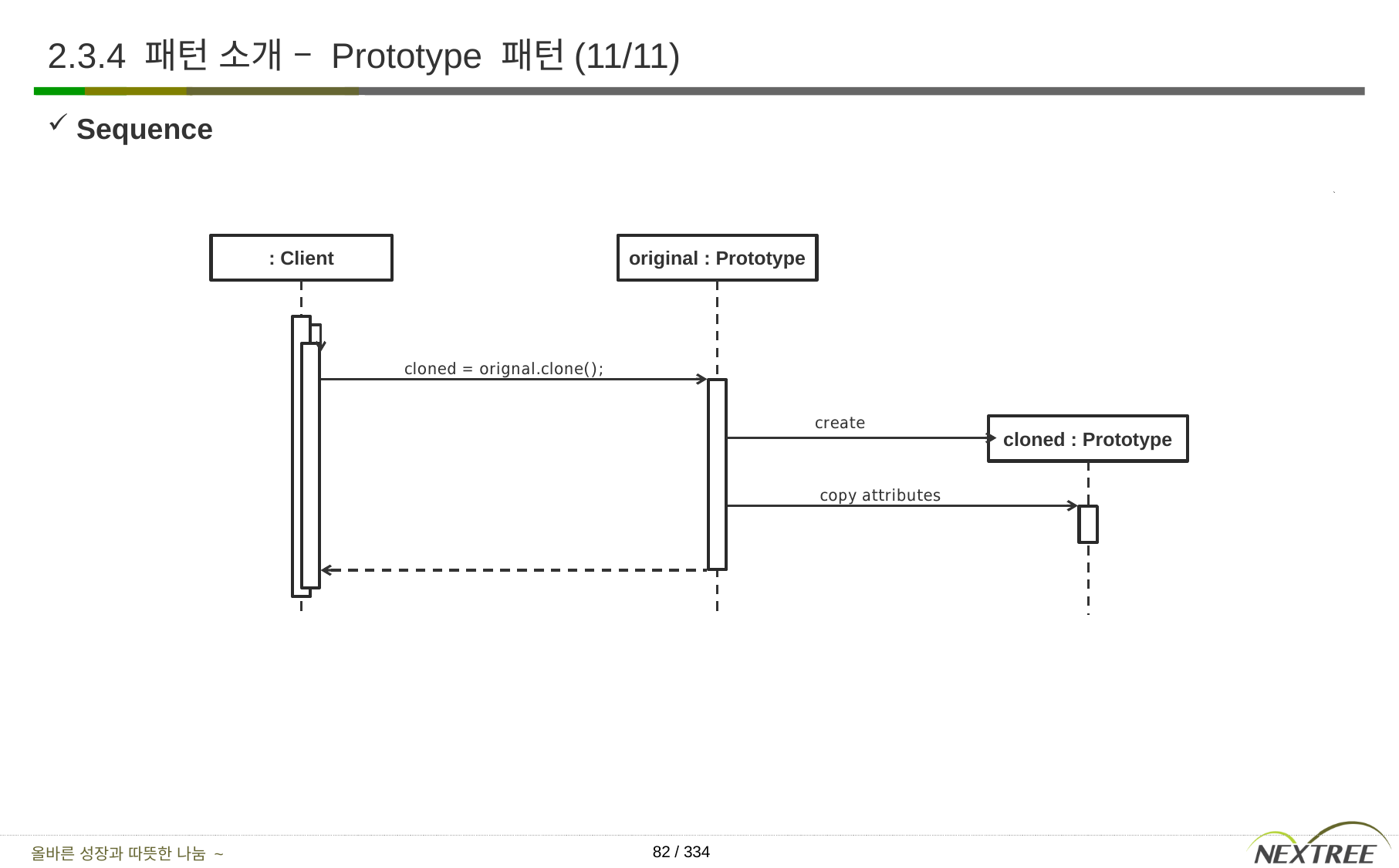

# 2.3.4 패턴 소개 – Prototype 패턴(11/11)
Sequence
: Client
original : Prototype

cloned = orignal.clone();

create
cloned : Prototype

copy attributes